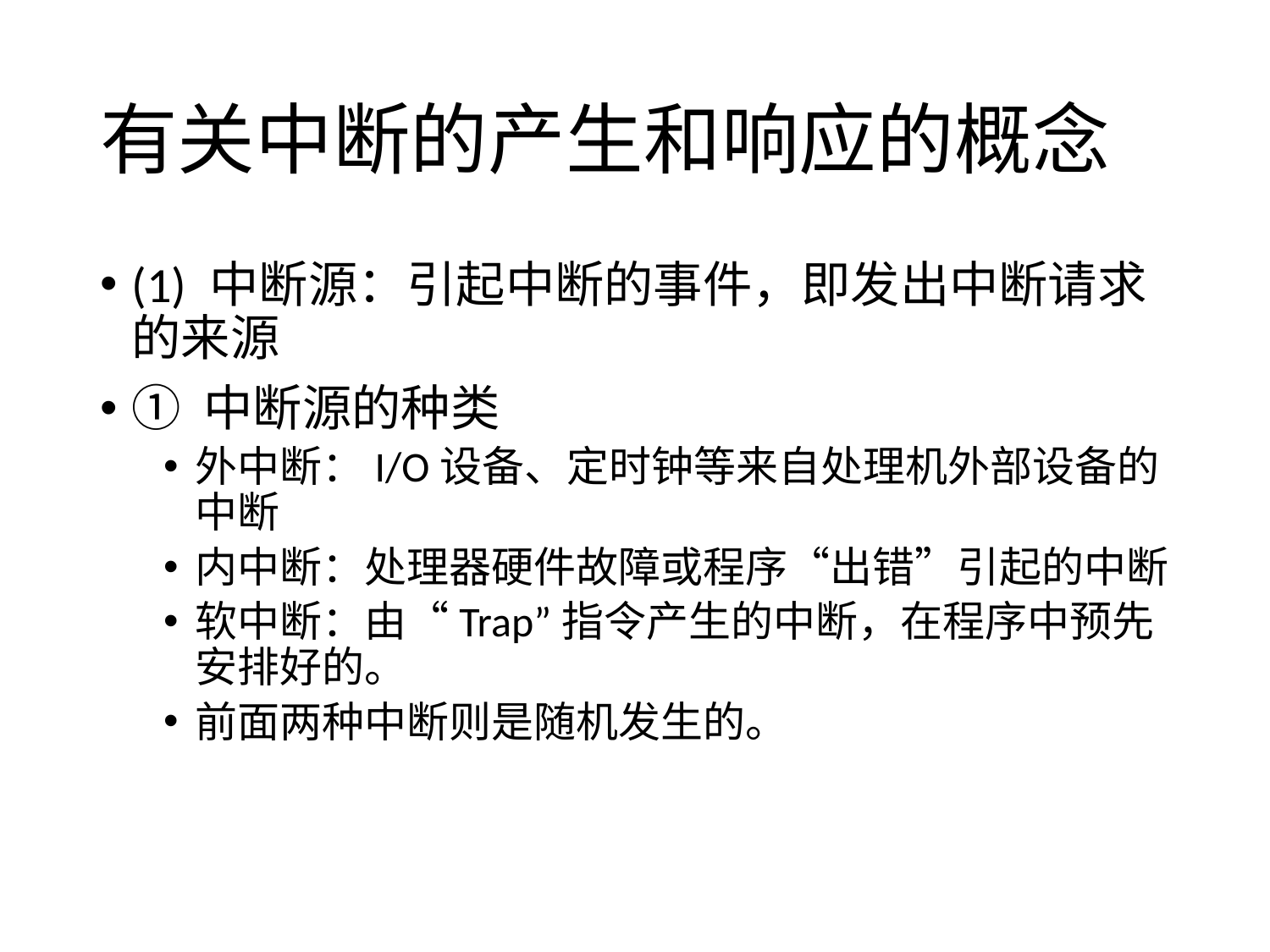

# 有关中断的产生和响应的概念
(1) 中断源：引起中断的事件，即发出中断请求的来源
① 中断源的种类
外中断：I/O设备、定时钟等来自处理机外部设备的中断
内中断：处理器硬件故障或程序“出错”引起的中断
软中断：由“Trap”指令产生的中断，在程序中预先安排好的。
前面两种中断则是随机发生的。